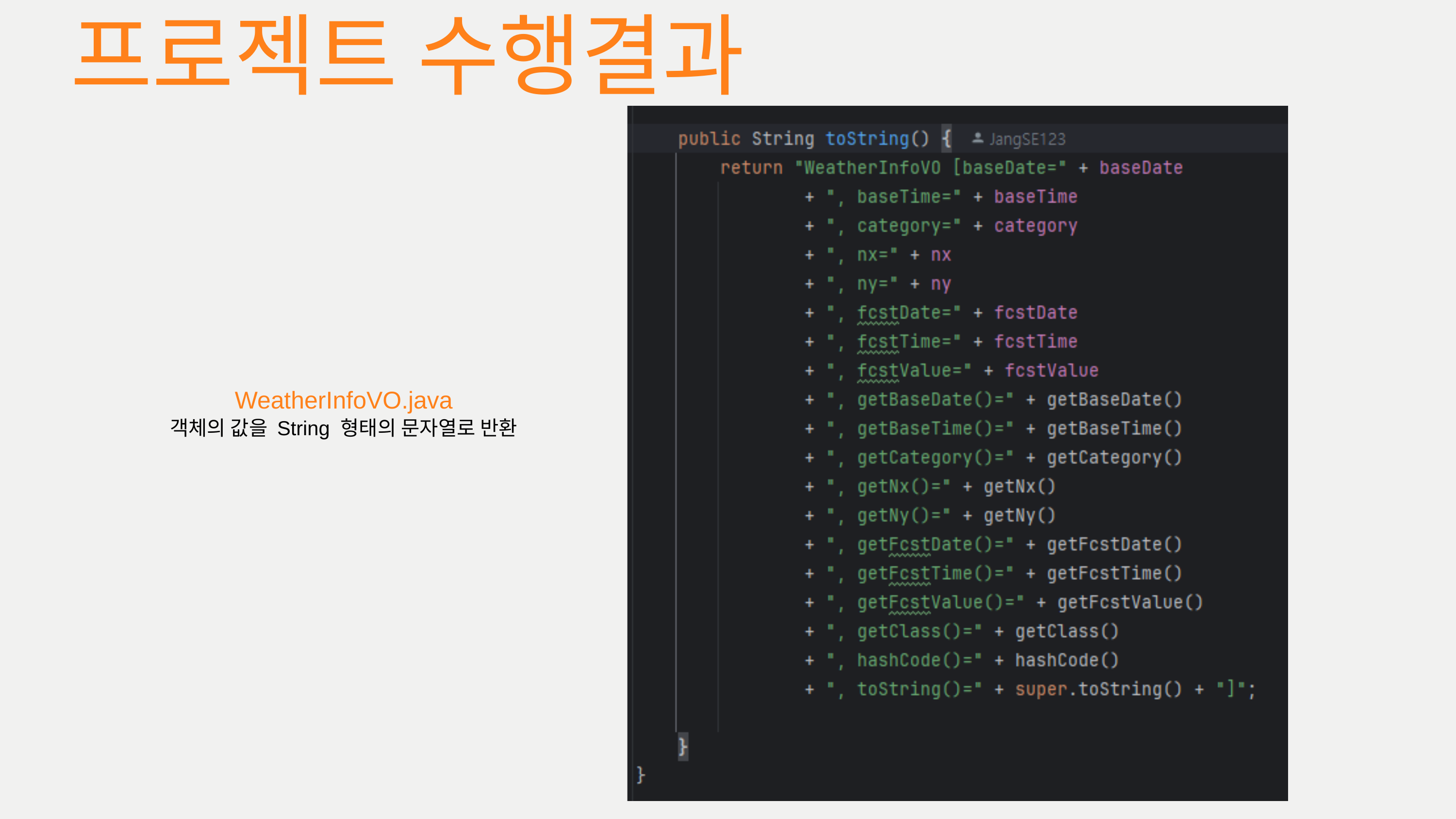

프로젝트 수행결과

WeatherInfoVO.java
객체의 값을 String 형태의 문자열로 반환